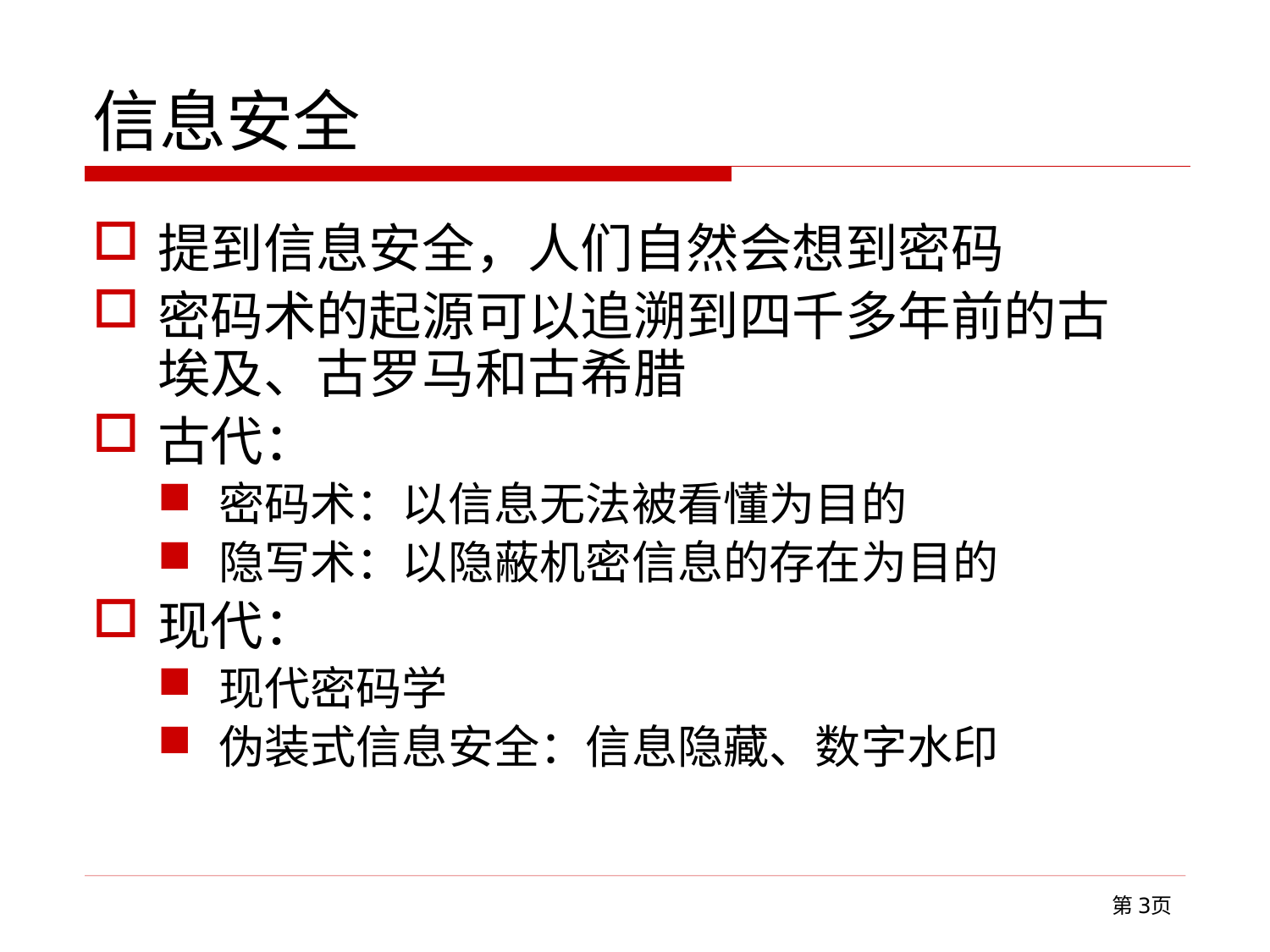

# 信息安全
提到信息安全，人们自然会想到密码
密码术的起源可以追溯到四千多年前的古埃及、古罗马和古希腊
古代：
密码术：以信息无法被看懂为目的
隐写术：以隐蔽机密信息的存在为目的
现代：
现代密码学
伪装式信息安全：信息隐藏、数字水印
3